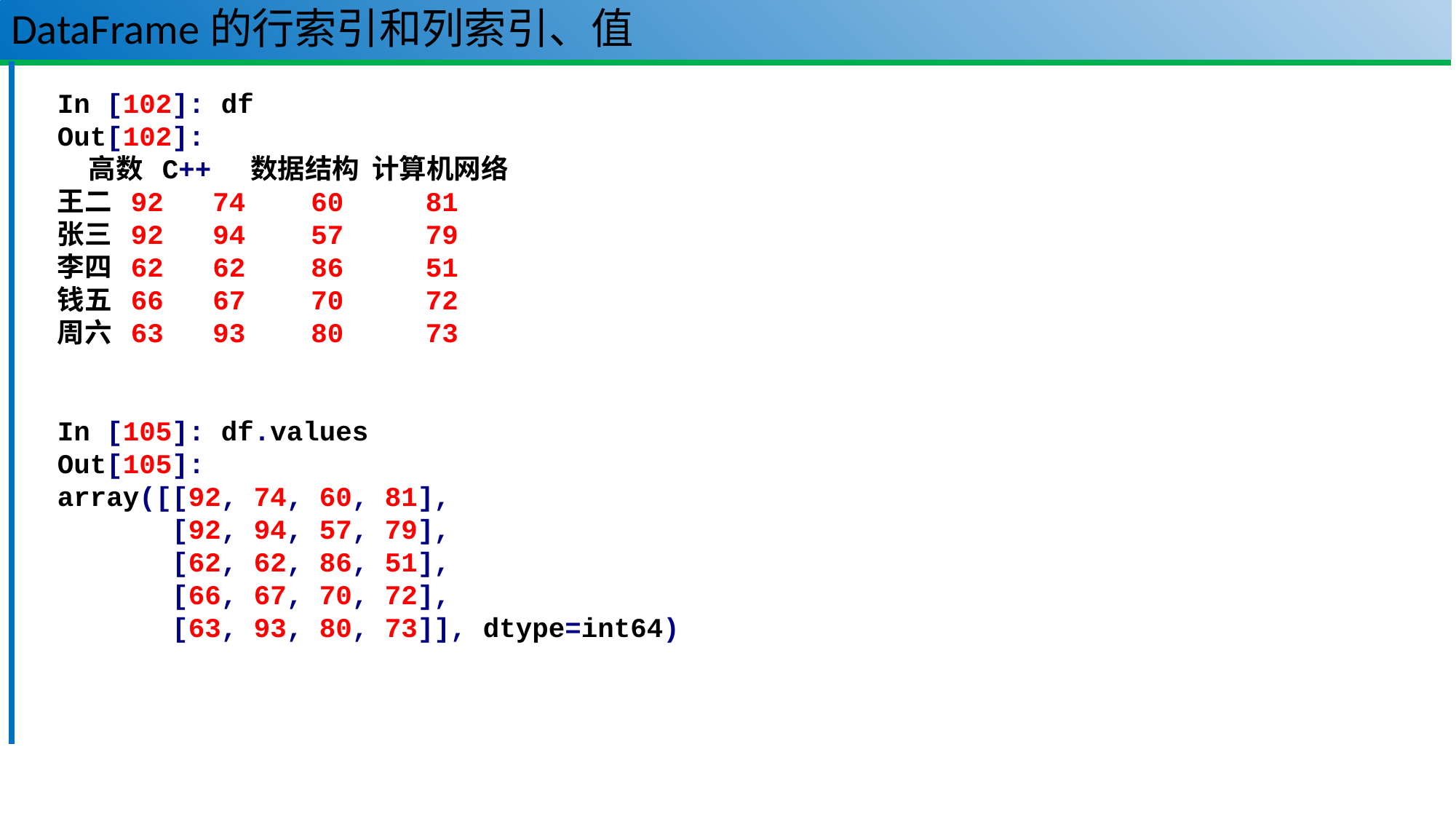

# DataFrame的行索引和列索引、值
In [102]: df
Out[102]:
    高数  C++  数据结构  计算机网络
王二  92   74    60     81
张三  92   94    57     79
李四  62   62    86     51
钱五  66   67    70     72
周六  63   93    80     73

In [105]: df.values
Out[105]:
array([[92, 74, 60, 81],
       [92, 94, 57, 79],
       [62, 62, 86, 51],
       [66, 67, 70, 72],
       [63, 93, 80, 73]], dtype=int64)